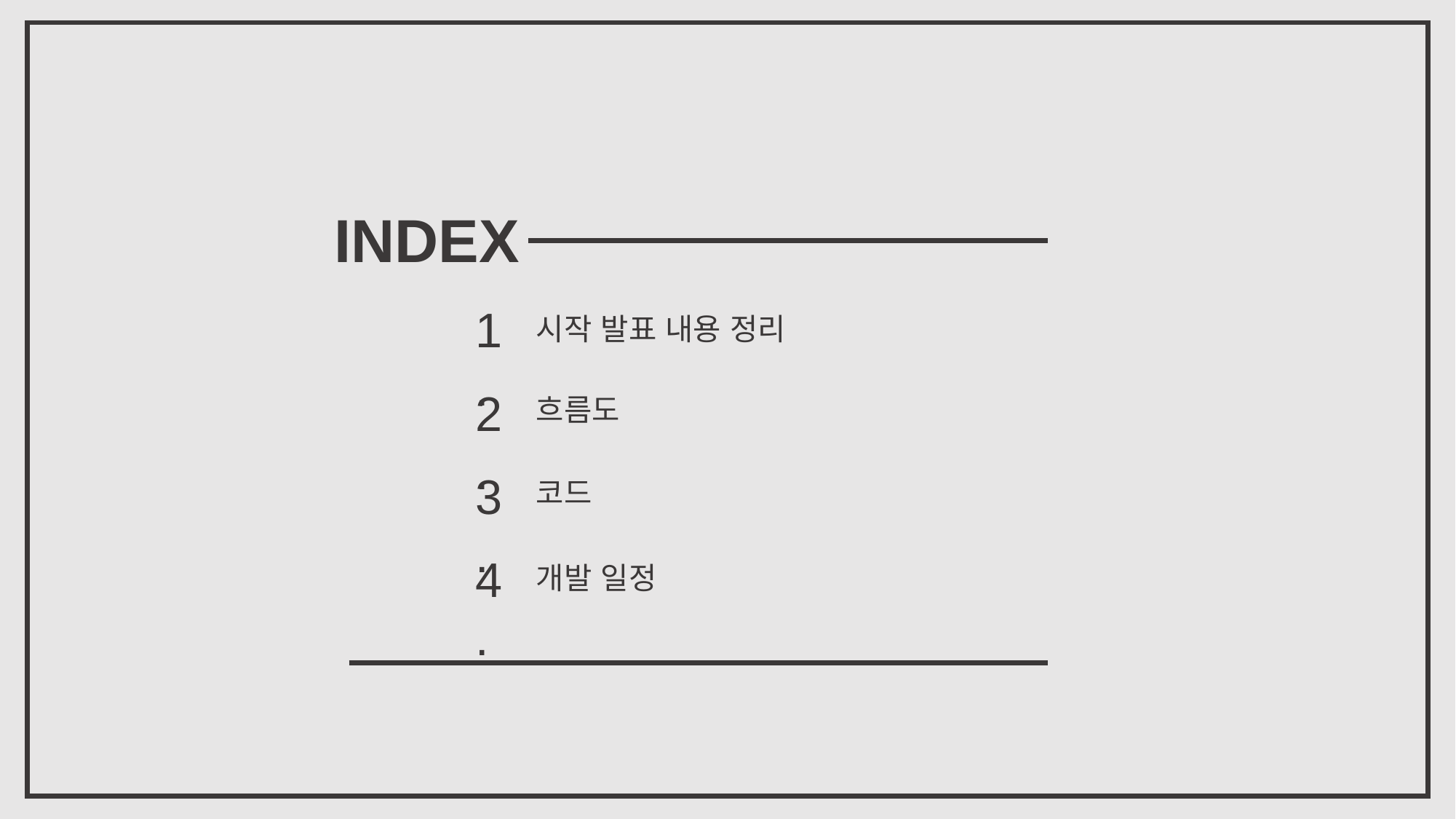

INDEX
1.
시작 발표 내용 정리
2.
흐름도
3.
코드
4.
개발 일정